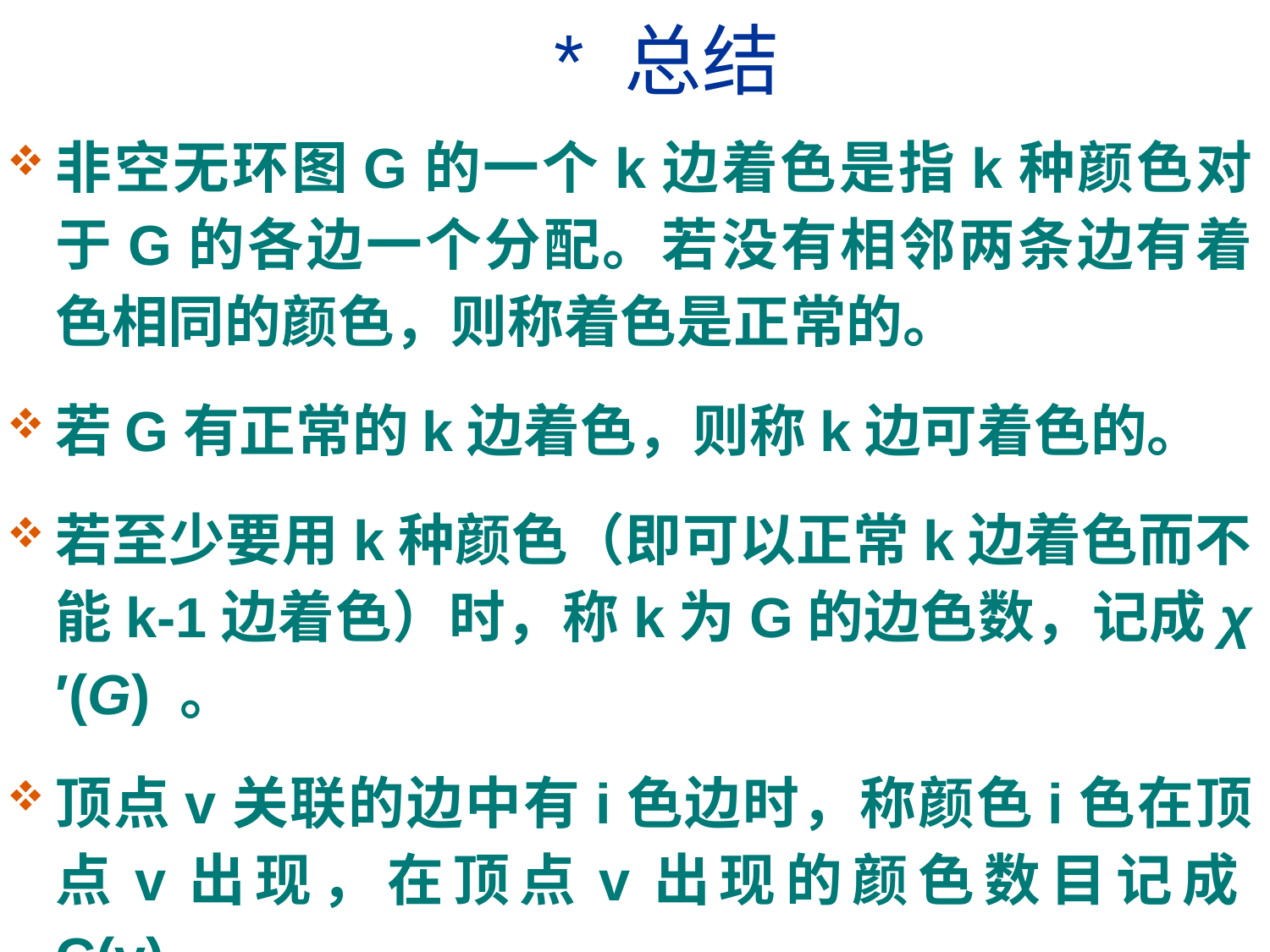

# * 总结
非空无环图G的一个k边着色是指k种颜色对于G的各边一个分配。若没有相邻两条边有着色相同的颜色，则称着色是正常的。
若G有正常的k边着色，则称k边可着色的。
若至少要用k种颜色（即可以正常k边着色而不能k-1边着色）时，称k为G的边色数，记成χ′(G) 。
顶点v关联的边中有i色边时，称颜色i色在顶点v出现，在顶点v出现的颜色数目记成C(v)。